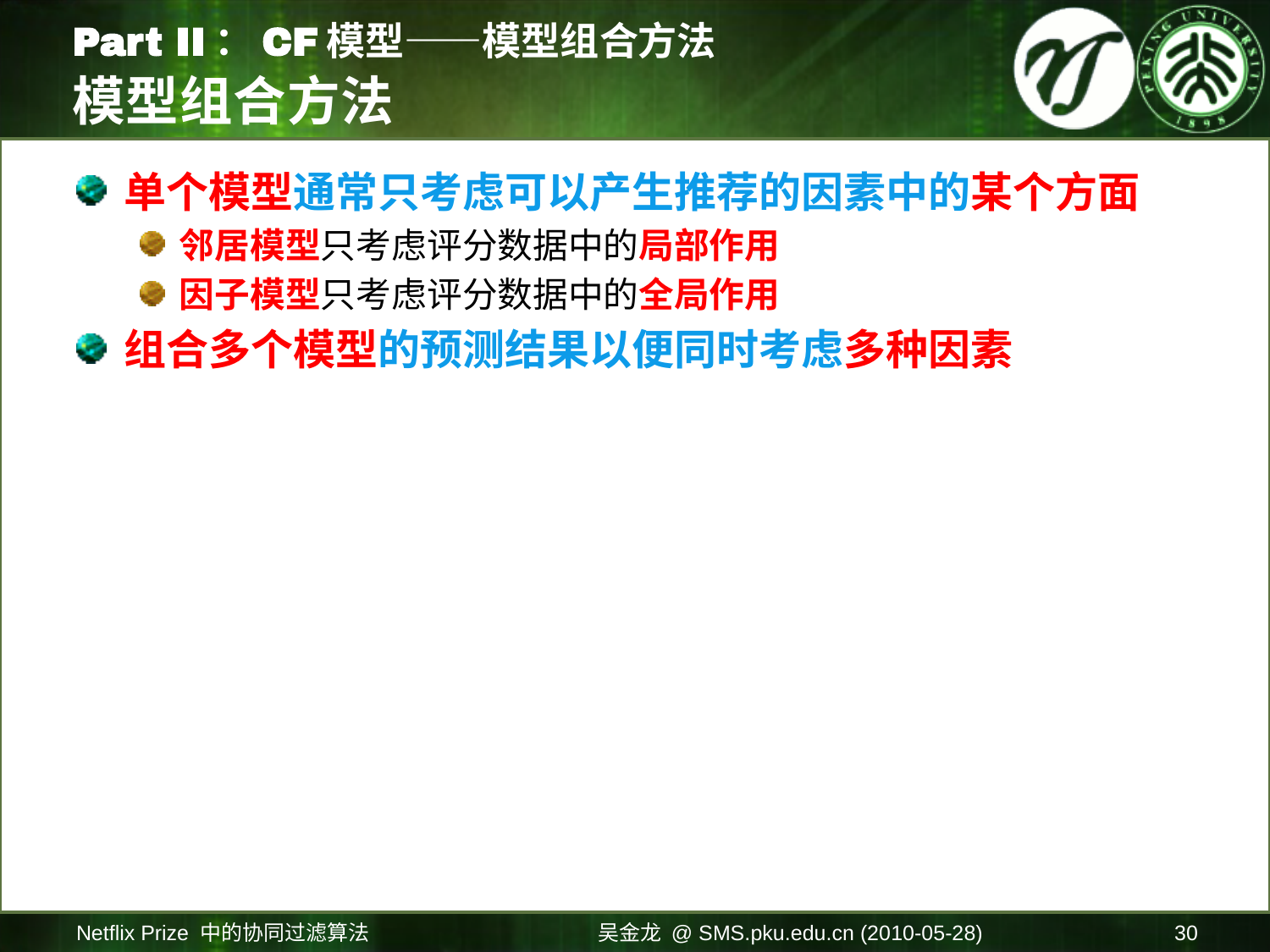

Part II：CF模型——模型组合方法
# 模型组合方法
单个模型通常只考虑可以产生推荐的因素中的某个方面
邻居模型只考虑评分数据中的局部作用
因子模型只考虑评分数据中的全局作用
组合多个模型的预测结果以便同时考虑多种因素
Netflix Prize 中的协同过滤算法
吴金龙 @ SMS.pku.edu.cn (2010-05-28)
30